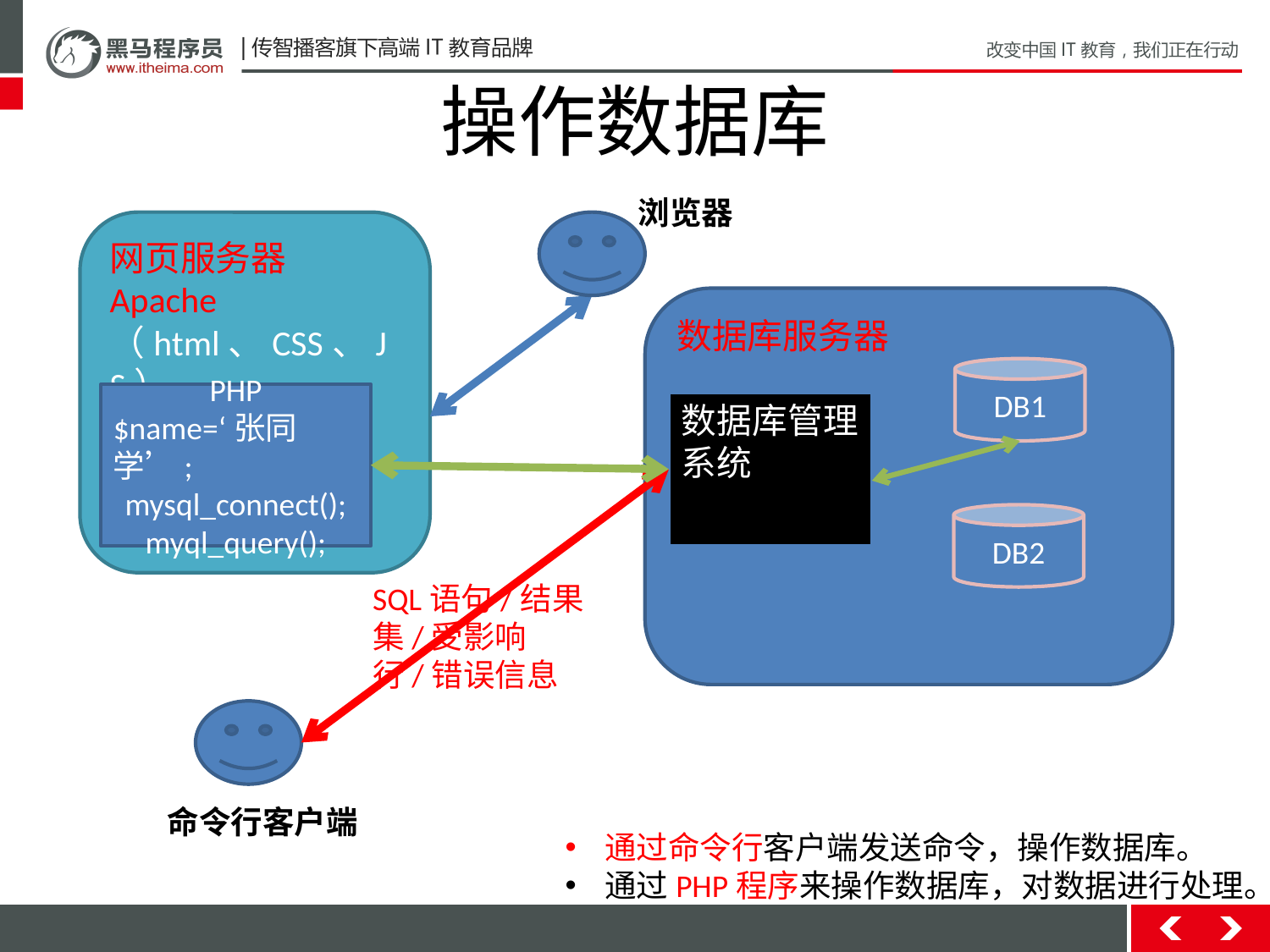

# 操作数据库
浏览器
网页服务器Apache
（html、CSS、JS）

数据库服务器
DB1
PHP
$name=‘张同学’;
mysql_connect();
myql_query();
数据库管理系统
DB2
SQL语句/结果集/受影响行/错误信息

命令行客户端
通过命令行客户端发送命令，操作数据库。
通过PHP程序来操作数据库，对数据进行处理。